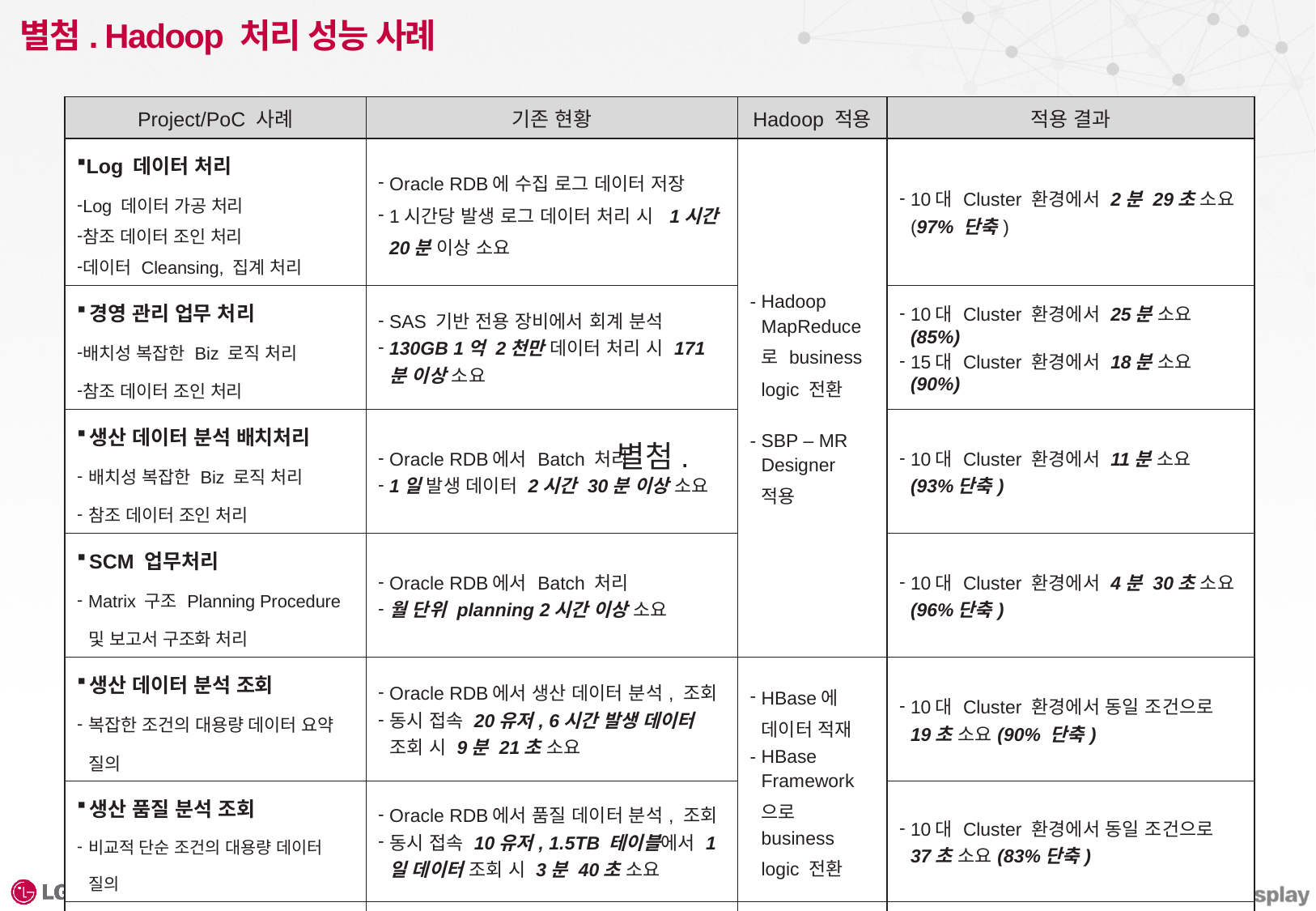

# 별첨. Hadoop 처리 성능 사례
| Project/PoC 사례 | 기존 현황 | Hadoop 적용 | 적용 결과 |
| --- | --- | --- | --- |
| Log 데이터 처리 Log 데이터 가공 처리 참조 데이터 조인 처리 데이터 Cleansing, 집계 처리 | Oracle RDB에 수집 로그 데이터 저장 1시간당 발생 로그 데이터 처리 시 1시간 20분 이상 소요 | Hadoop MapReduce로 business logic 전환 SBP – MR Designer 적용 | 10대 Cluster 환경에서 2분 29초 소요 (97% 단축) |
| 경영 관리 업무 처리 배치성 복잡한 Biz 로직 처리 참조 데이터 조인 처리 | SAS 기반 전용 장비에서 회계 분석 130GB 1억 2천만 데이터 처리 시 171분 이상 소요 |  | 10대 Cluster 환경에서 25분 소요(85%) 15대 Cluster 환경에서 18분 소요(90%) |
| 생산 데이터 분석 배치처리 배치성 복잡한 Biz 로직 처리 참조 데이터 조인 처리 | Oracle RDB에서 Batch 처리 1일 발생 데이터 2시간 30분 이상 소요 |  | 10대 Cluster 환경에서 11분 소요 (93%단축) |
| SCM 업무처리 Matrix 구조 Planning Procedure 및 보고서 구조화 처리 | Oracle RDB에서 Batch 처리 월 단위 planning 2시간 이상 소요 |  | 10대 Cluster 환경에서 4분 30초 소요(96%단축) |
| 생산 데이터 분석 조회 복잡한 조건의 대용량 데이터 요약 질의 | Oracle RDB에서 생산 데이터 분석, 조회 동시 접속 20유저, 6시간 발생 데이터 조회 시 9분 21초 소요 | HBase에 데이터 적재 HBase Framework으로 business logic 전환 | 10대 Cluster 환경에서 동일 조건으로 19초 소요(90% 단축) |
| 생산 품질 분석 조회 비교적 단순 조건의 대용량 데이터 질의 | Oracle RDB에서 품질 데이터 분석, 조회 동시 접속 10유저, 1.5TB 테이블에서 1일 데이터 조회 시 3분 40초 소요 |  | 10대 Cluster 환경에서 동일 조건으로 37초 소요(83%단축) |
| Big Transaction 실시간 IPTV 트랜젝션 처리 | Oracle RDB 만으로는 증설 한계 사용자 이력 저장 불가 SNS 와 같은 기능 구현 불가 | HBase Redis | 600만 사용자 트랜젝션 처리 |
별첨.